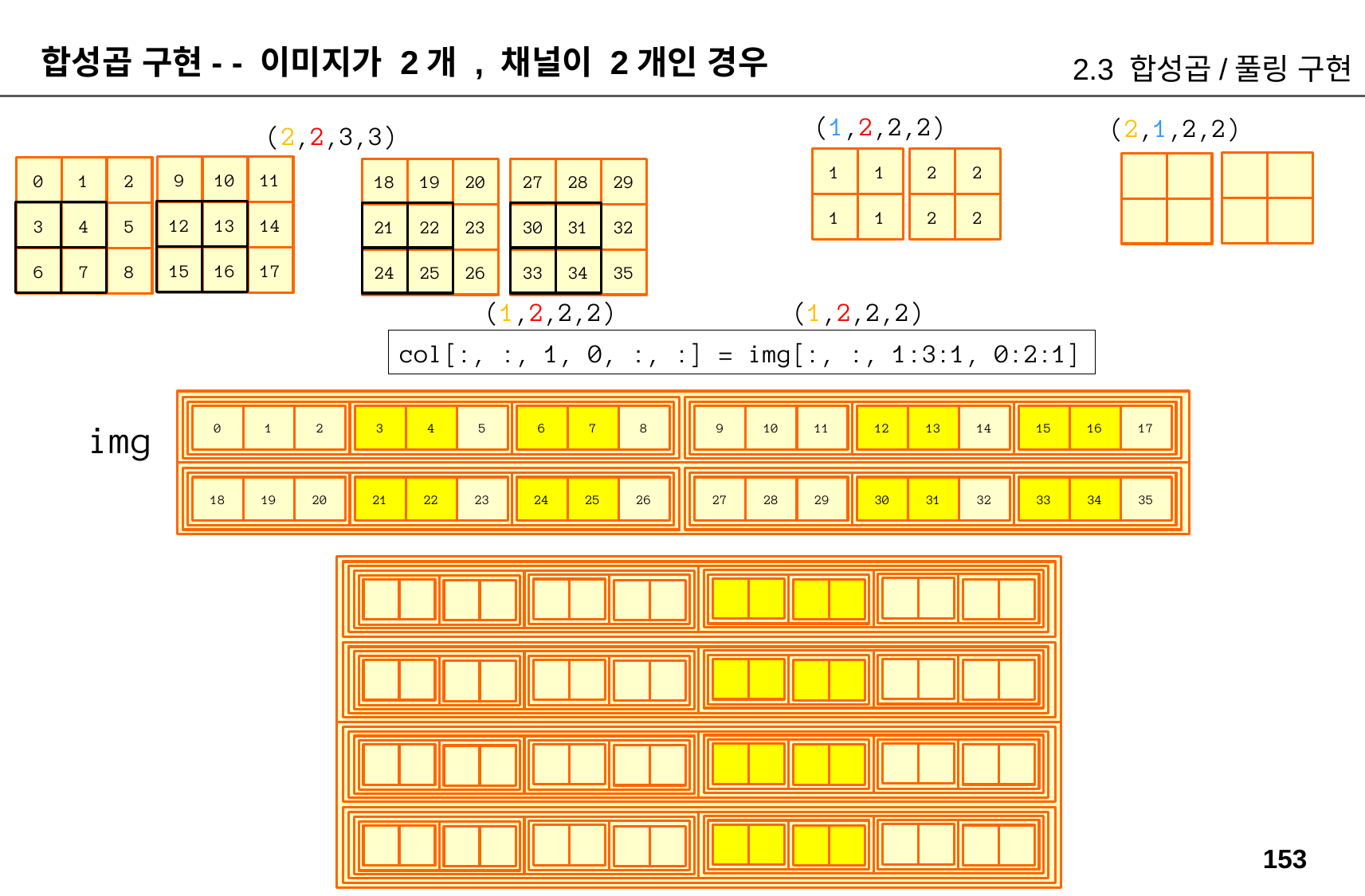

합성곱 구현- - 이미지가 2개 , 채널이 2개인 경우
2.3 합성곱/풀링 구현
(1,2,2,2)
(2,1,2,2)
(2,2,3,3)
2
2
1
1

9
10
11
0
1
2
18
19
20
27
28
29
2
2
1
1

12
13
14

3
4
5
21
22
23
30
31
32
15
16
17
6
7
8
24
25
26
33
34
35
(1,2,2,2)
(1,2,2,2)
col[:, :, 1, 0, :, :] = img[:, :, 1:3:1, 0:2:1]

0
1
2
3
4
5
6
7
8
9
10
11
12
13
14
15
16
17
img

18
19
20
21
22
23
24
25
26
27
28
29
30
31
32
33
34
35